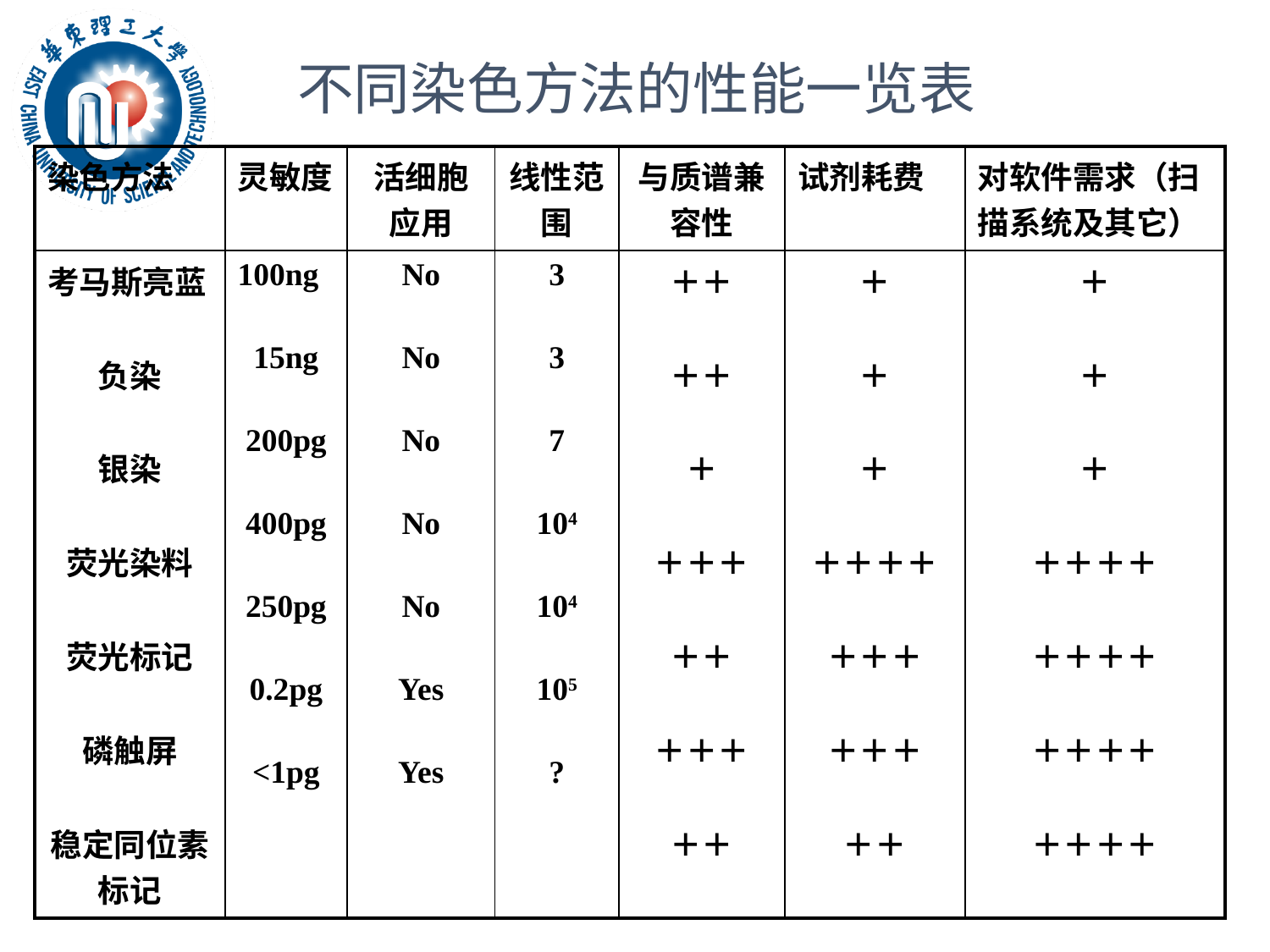

不同染色方法的性能一览表
| 染色方法 | 灵敏度 | 活细胞应用 | 线性范围 | 与质谱兼容性 | 试剂耗费 | 对软件需求（扫描系统及其它） |
| --- | --- | --- | --- | --- | --- | --- |
| 考马斯亮蓝 负染 银染 荧光染料 荧光标记 磷触屏 稳定同位素标记 | 100ng 15ng 200pg 400pg 250pg 0.2pg <1pg | No No No No No Yes Yes | 3 3 7 104 104 105 ? | ＋＋ ＋＋ ＋ ＋＋＋ ＋＋ ＋＋＋ ＋＋ | ＋ ＋ ＋ ＋＋＋＋ ＋＋＋ ＋＋＋ ＋＋ | ＋ ＋ ＋ ＋＋＋＋ ＋＋＋＋ ＋＋＋＋ ＋＋＋＋ |